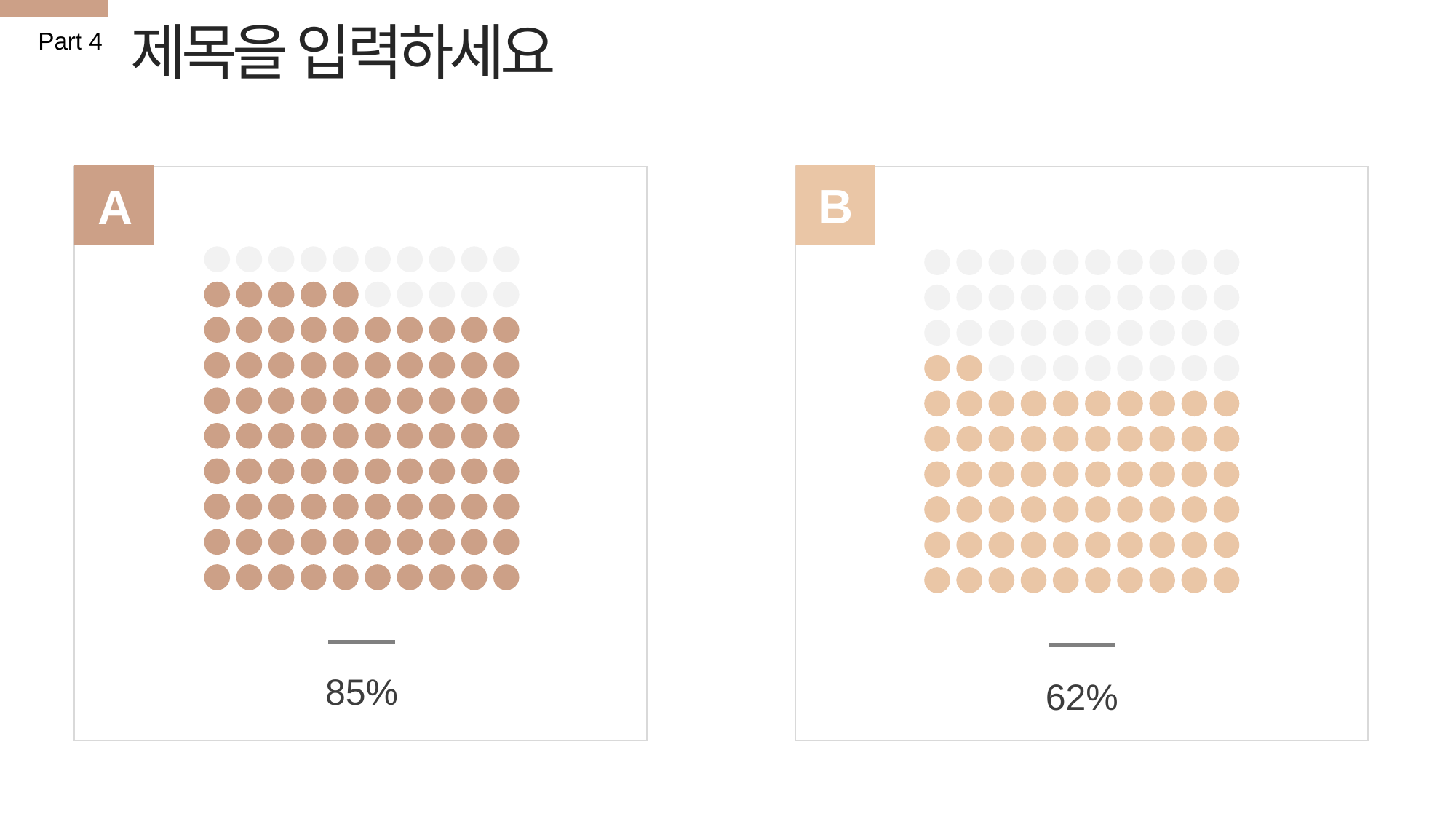

제목을 입력하세요
Part 4

B

A

85%
62%